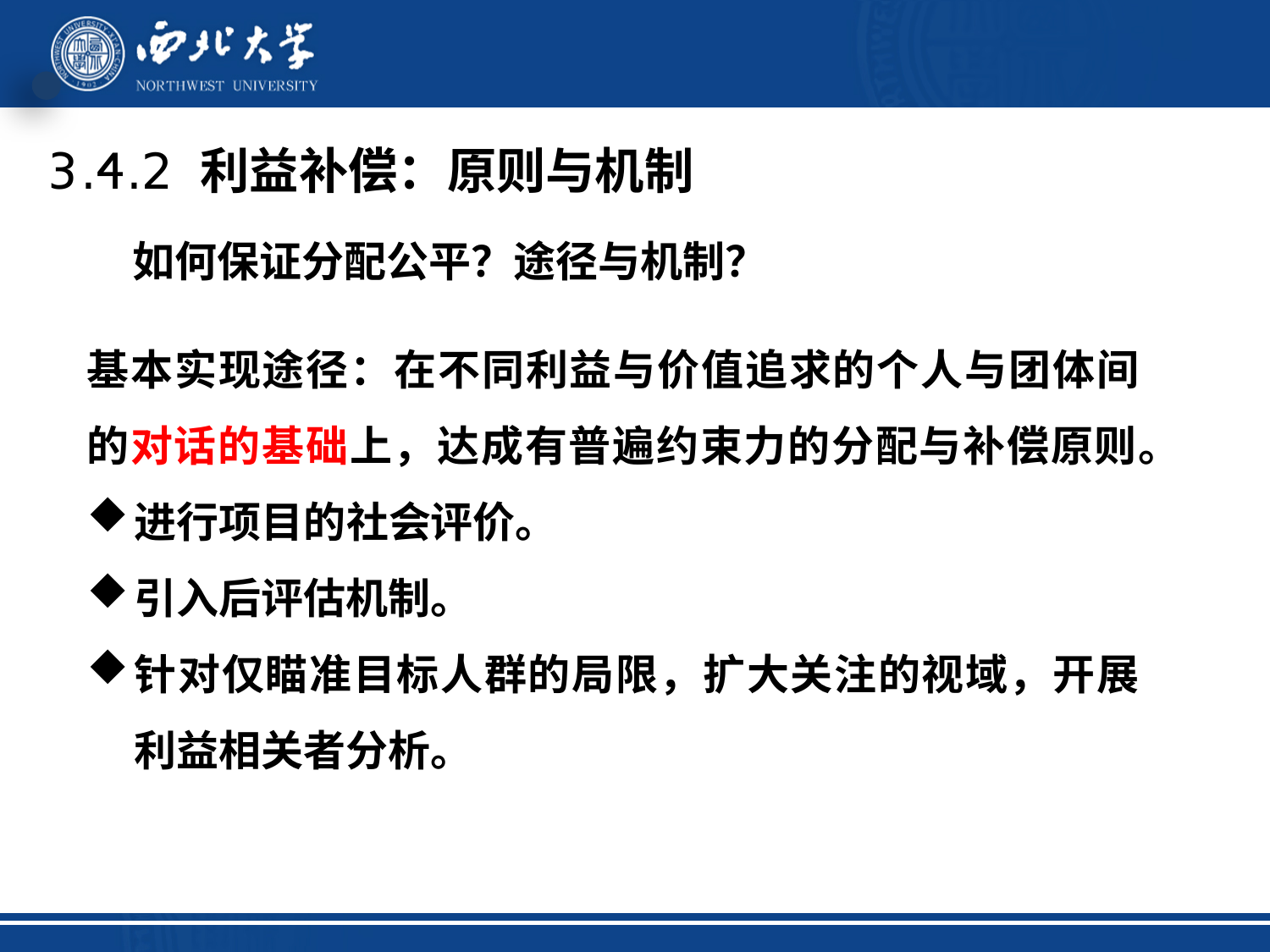

3.4.2 利益补偿：原则与机制
如何保证分配公平？途径与机制？
基本实现途径：在不同利益与价值追求的个人与团体间的对话的基础上，达成有普遍约束力的分配与补偿原则。
进行项目的社会评价。
引入后评估机制。
针对仅瞄准目标人群的局限，扩大关注的视域，开展利益相关者分析。